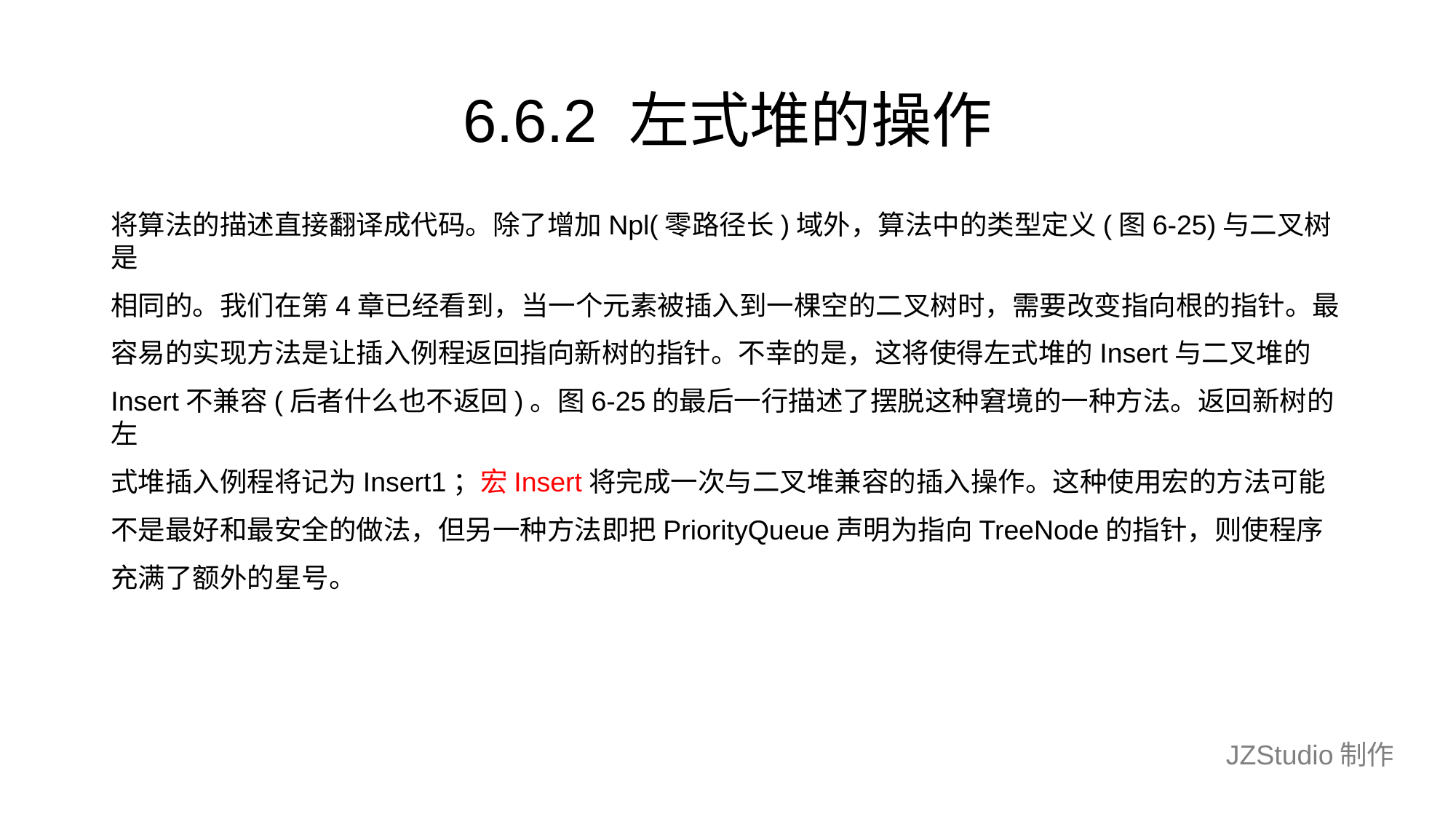

# 6.6.2 左式堆的操作
将算法的描述直接翻译成代码。除了增加Npl(零路径长)域外，算法中的类型定义(图6-25)与二叉树是
相同的。我们在第4章已经看到，当一个元素被插入到一棵空的二叉树时，需要改变指向根的指针。最
容易的实现方法是让插入例程返回指向新树的指针。不幸的是，这将使得左式堆的Insert与二叉堆的
Insert不兼容(后者什么也不返回)。图6-25的最后一行描述了摆脱这种窘境的一种方法。返回新树的左
式堆插入例程将记为Insert1；宏Insert将完成一次与二叉堆兼容的插入操作。这种使用宏的方法可能
不是最好和最安全的做法，但另一种方法即把PriorityQueue声明为指向TreeNode的指针，则使程序
充满了额外的星号。